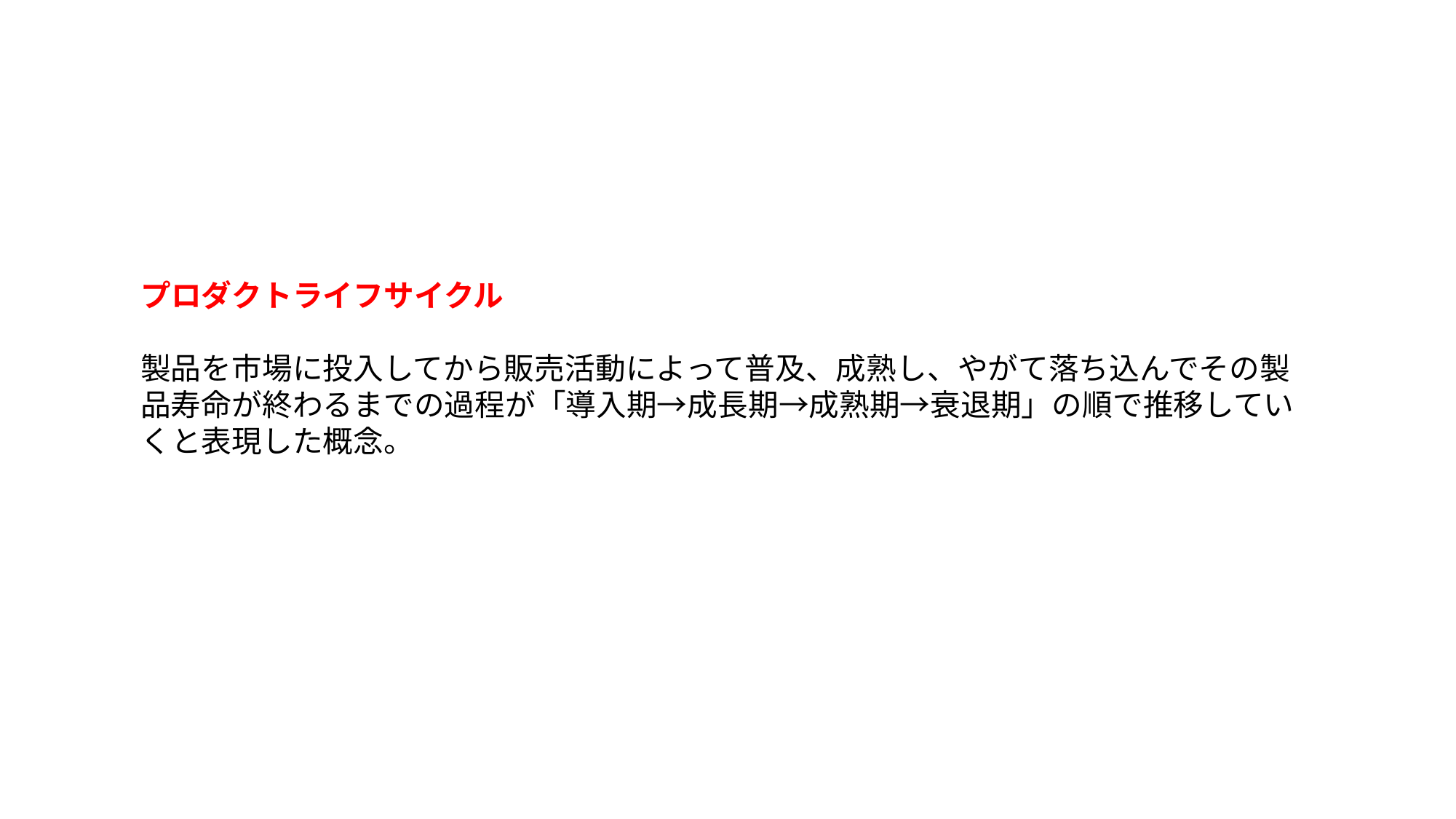

プロダクトライフサイクル

製品を市場に投入してから販売活動によって普及、成熟し、やがて落ち込んでその製品寿命が終わるまでの過程が「導入期→成長期→成熟期→衰退期」の順で推移していくと表現した概念。